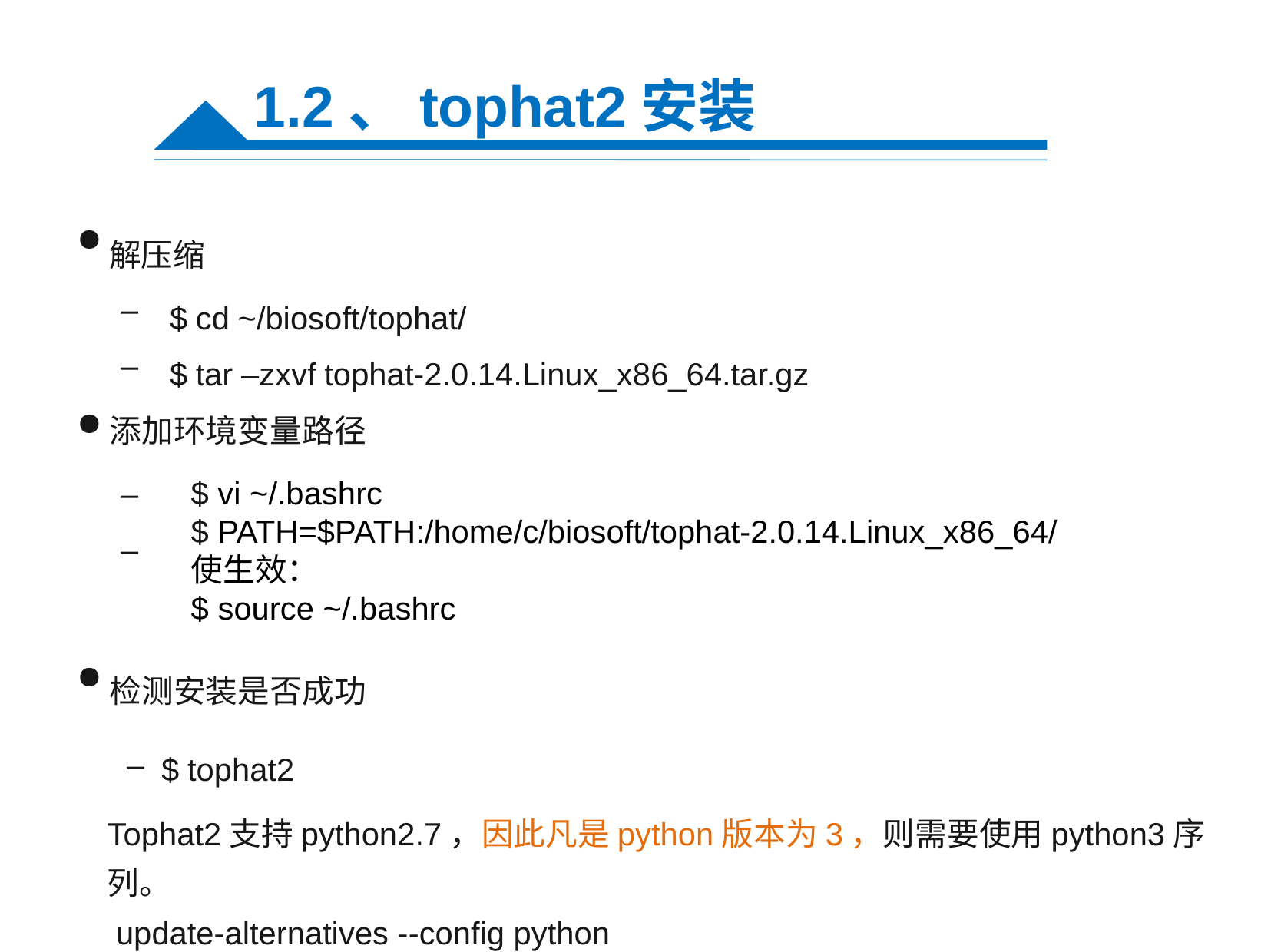

1.2、tophat2安装

解压缩
●
$ cd ~/biosoft/tophat/
$ tar –zxvf tophat-2.0.14.Linux_x86_64.tar.gz
–

–
添加环境变量路径
●
$ vi ~/.bashrc
$ PATH=$PATH:/home/c/biosoft/tophat-2.0.14.Linux_x86_64/
使生效：
$ source ~/.bashrc
–

–
检测安装是否成功
●

–
$ tophat2
Tophat2支持python2.7，因此凡是python版本为3，则需要使用python3序列。
 update-alternatives --config python